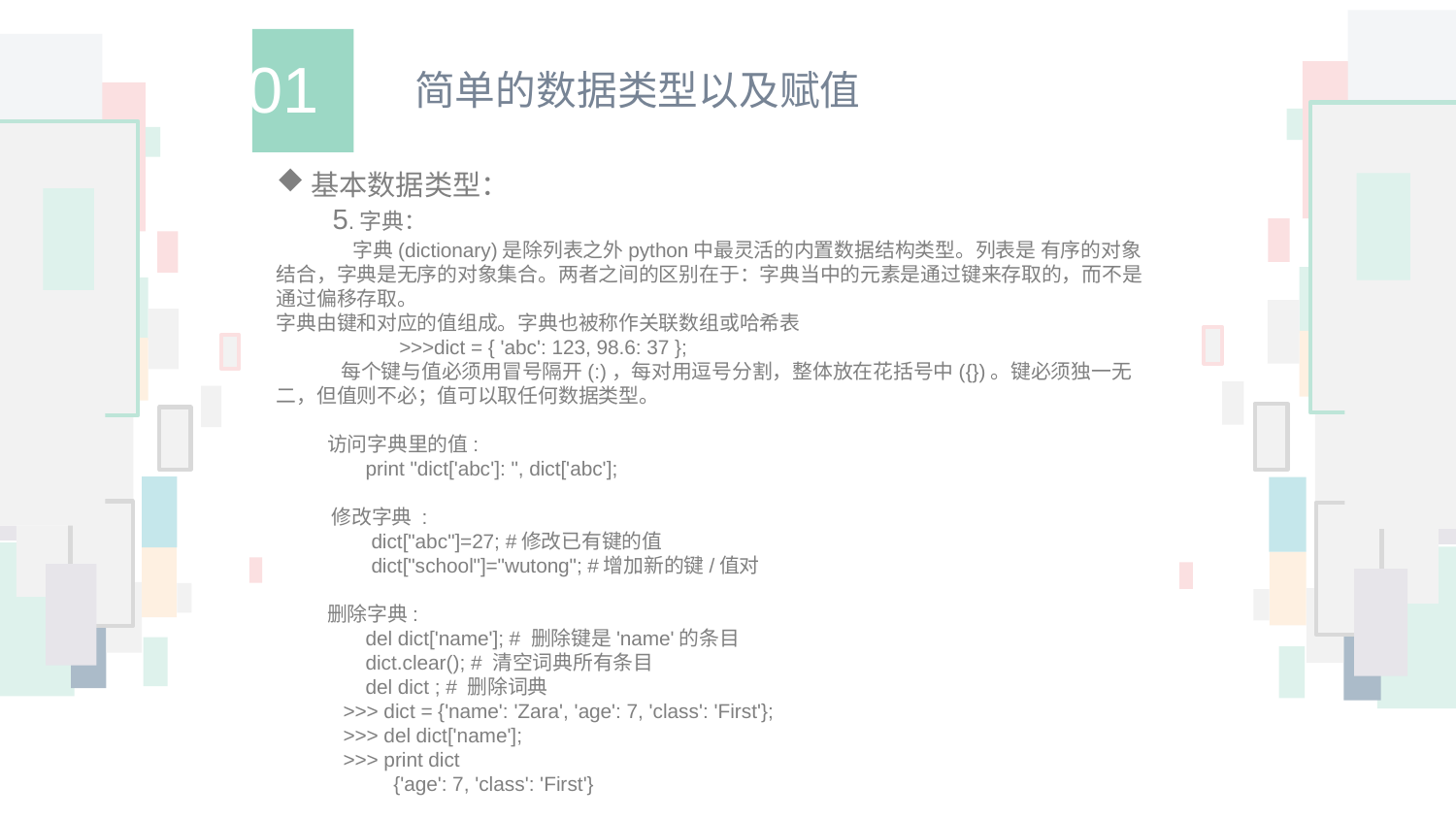

01
简单的数据类型以及赋值

基本数据类型：
       5.字典：
              字典(dictionary)是除列表之外python中最灵活的内置数据结构类型。列表是 有序的对象结合，字典是无序的对象集合。两者之间的区别在于：字典当中的元素是通过键来存取的，而不是通过偏移存取。
字典由键和对应的值组成。字典也被称作关联数组或哈希表
                      >>>dict = { 'abc': 123, 98.6: 37 };
             每个键与值必须用冒号隔开(:)，每对用逗号分割，整体放在花括号中({})。键必须独一无二，但值则不必；值可以取任何数据类型。

          访问字典里的值:
                print "dict['abc']: ", dict['abc'];

           修改字典 :
                 dict["abc"]=27; #修改已有键的值
                 dict["school"]="wutong"; #增加新的键/值对

          删除字典:
                del dict['name']; # 删除键是'name'的条目
                dict.clear(); # 清空词典所有条目
                del dict ; # 删除词典
            >>> dict = {'name': 'Zara', 'age': 7, 'class': 'First'};
            >>> del dict['name'];
            >>> print dict
                     {'age': 7, 'class': 'First'}